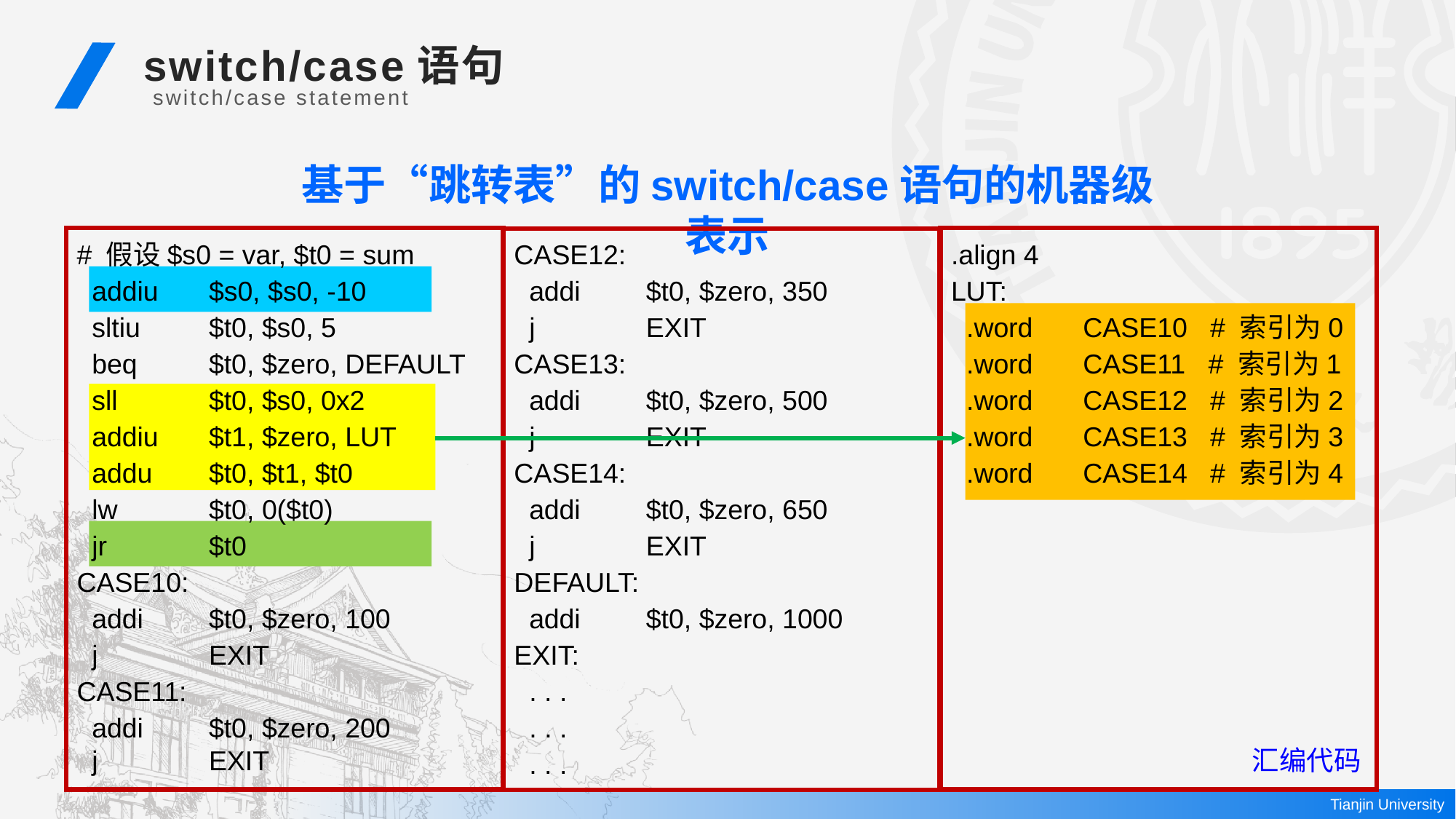

switch/case语句
   switch/case statement
基于“跳转表”的switch/case语句的机器级表示
# 假设$s0 = var, $t0 = sum
  addiu	   $s0, $s0, -10
  sltiu	   $t0, $s0, 5
  beq	   $t0, $zero, DEFAULT
  sll	   $t0, $s0, 0x2
  addiu	   $t1, $zero, LUT
  addu	   $t0, $t1, $t0
  lw	   $t0, 0($t0)
  jr	   $t0
CASE10:
  addi	   $t0, $zero, 100
  j	   EXIT
CASE11:
  addi	   $t0, $zero, 200
  j	   EXIT
.align 4
LUT:
  .word	   CASE10   # 索引为0
  .word	   CASE11   # 索引为1
  .word	   CASE12   # 索引为2
  .word	   CASE13   # 索引为3
  .word	   CASE14   # 索引为4

CASE12:
  addi	   $t0, $zero, 350
  j	   EXIT
CASE13:
  addi	   $t0, $zero, 500
  j	   EXIT
CASE14:
  addi	   $t0, $zero, 650
  j	   EXIT
DEFAULT:
  addi	   $t0, $zero, 1000
EXIT:
  . . .
  . . .
  . . .
汇编代码